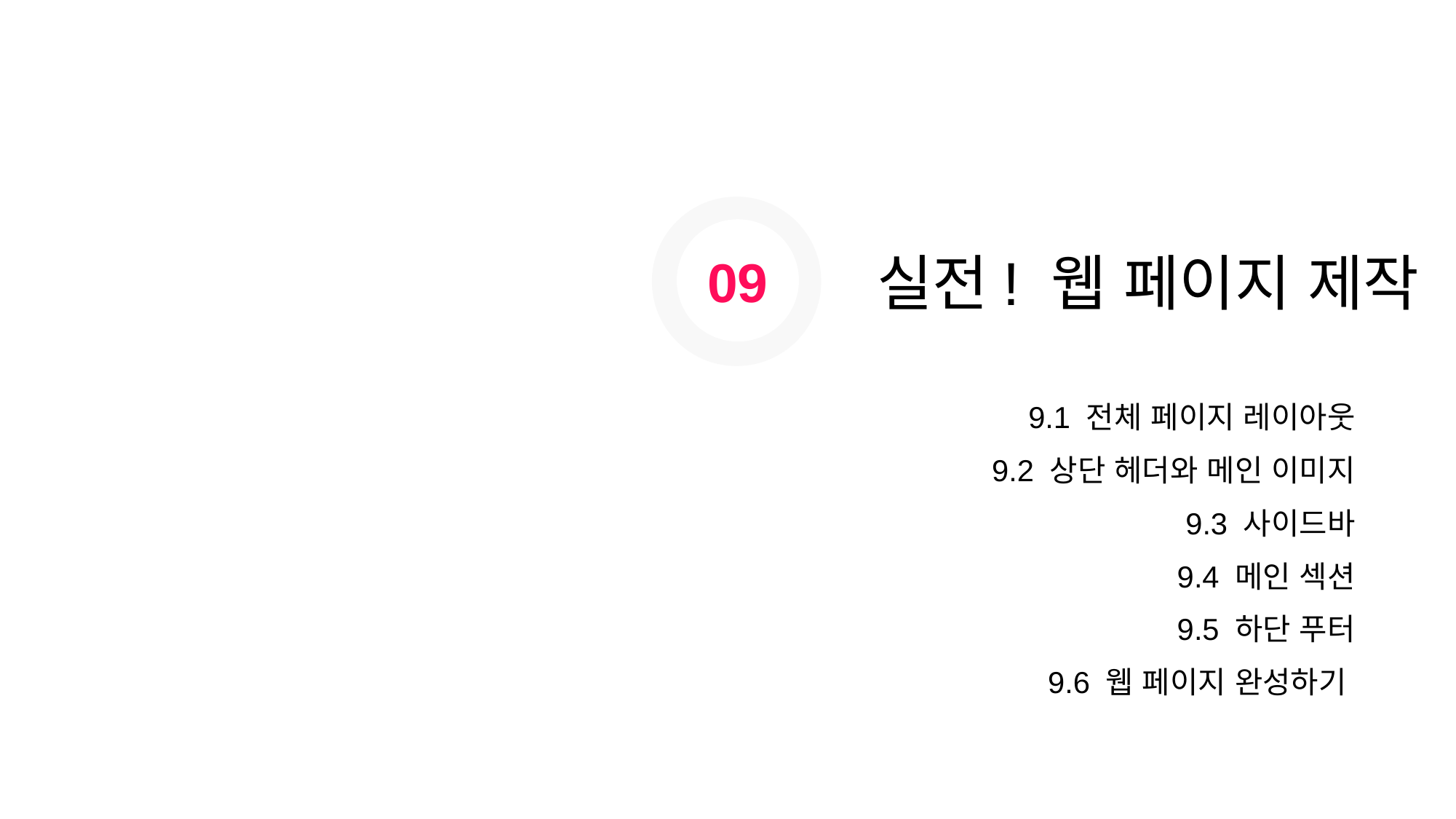

09
실전! 웹 페이지 제작
9.1 전체 페이지 레이아웃
9.2 상단 헤더와 메인 이미지
9.3 사이드바
9.4 메인 섹션
9.5 하단 푸터
9.6 웹 페이지 완성하기